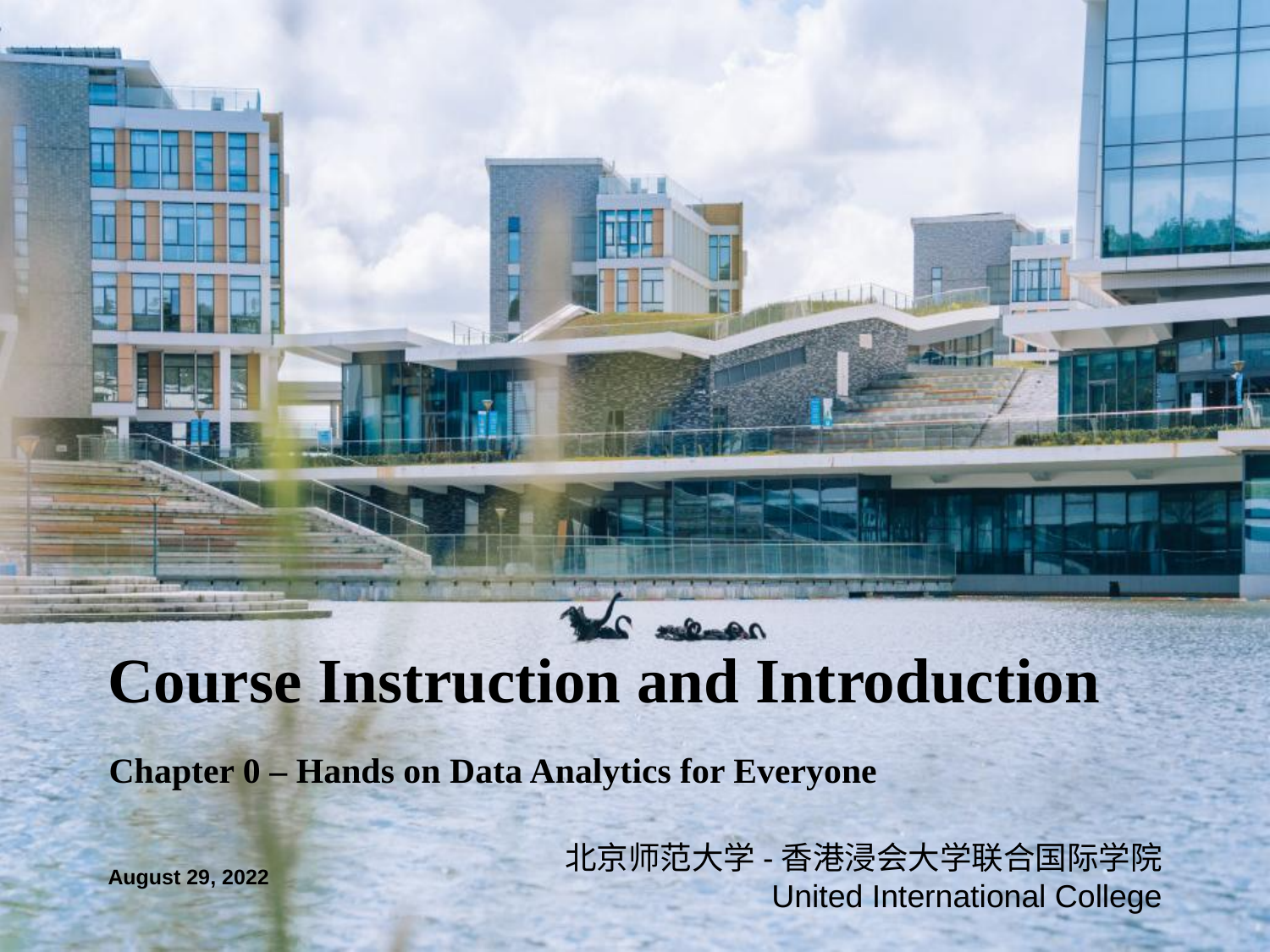

# Course Instruction and Introduction
Chapter 0 – Hands on Data Analytics for Everyone
北京师范大学-香港浸会大学联合国际学院
United International College
August 29, 2022